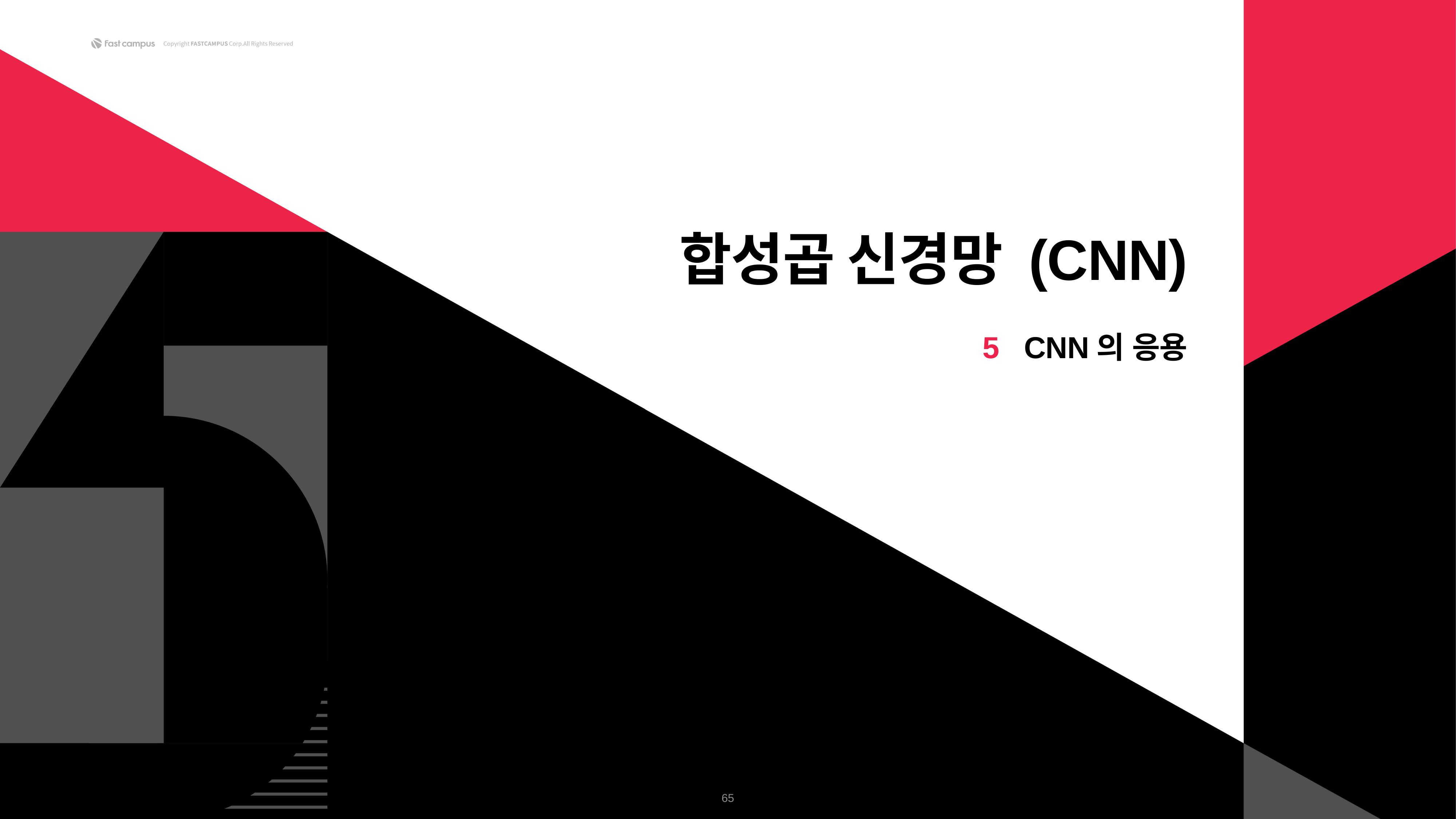

합성곱 신경망 (CNN)

5   CNN의 응용
65